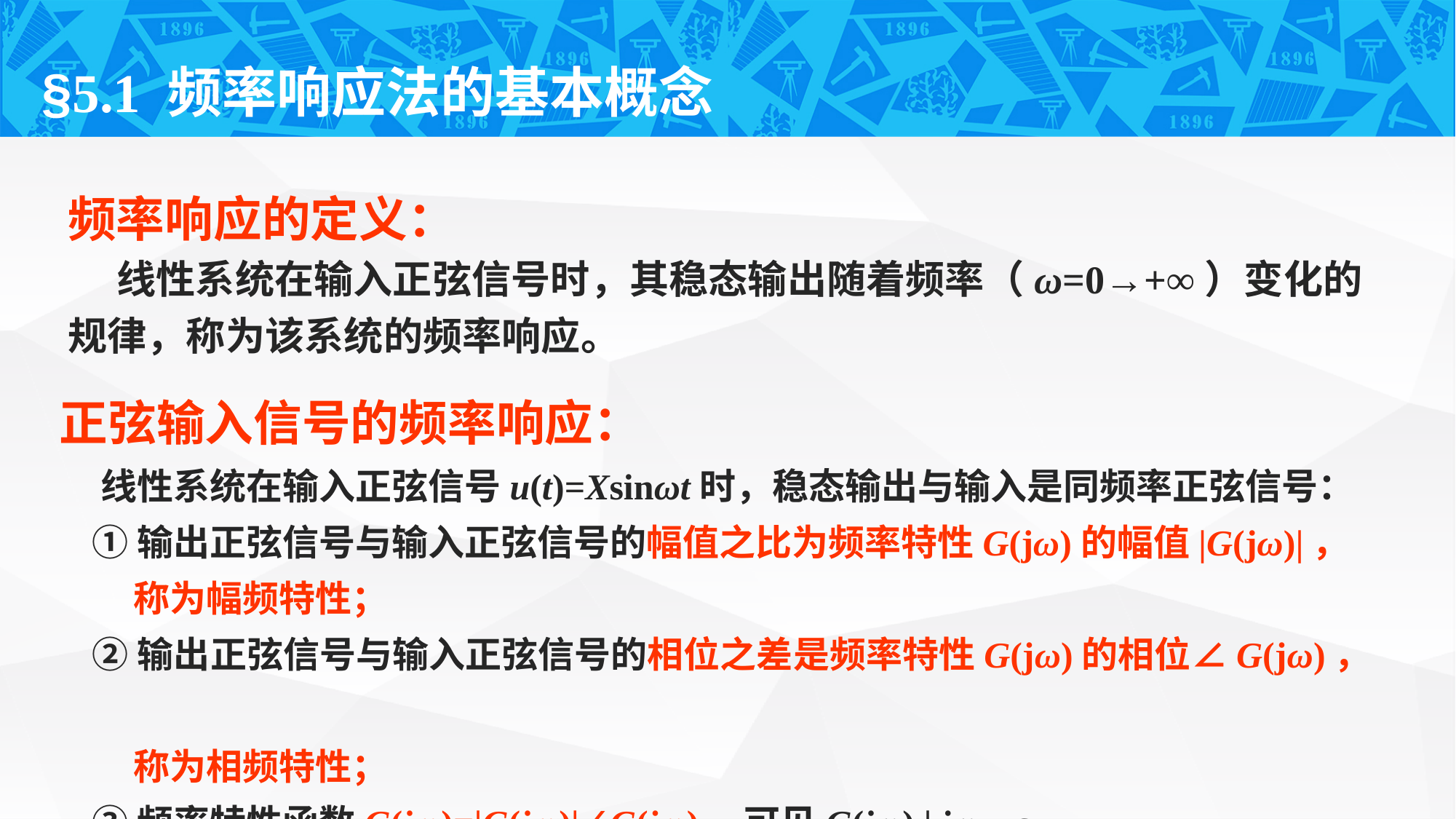

§5.1 频率响应法的基本概念
频率响应的定义：
    线性系统在输入正弦信号时，其稳态输出随着频率（ω=0→+∞）变化的规律，称为该系统的频率响应。
正弦输入信号的频率响应：
    线性系统在输入正弦信号u(t)=Xsinωt时，稳态输出与输入是同频率正弦信号：
    ①输出正弦信号与输入正弦信号的幅值之比为频率特性G(jω)的幅值|G(jω)|，
        称为幅频特性；
    ②输出正弦信号与输入正弦信号的相位之差是频率特性G(jω)的相位∠G(jω)，
        称为相频特性；
    ③频率特性函数G(jω)=|G(jω)|∠G(jω)，可见G(jω) | jω→s.